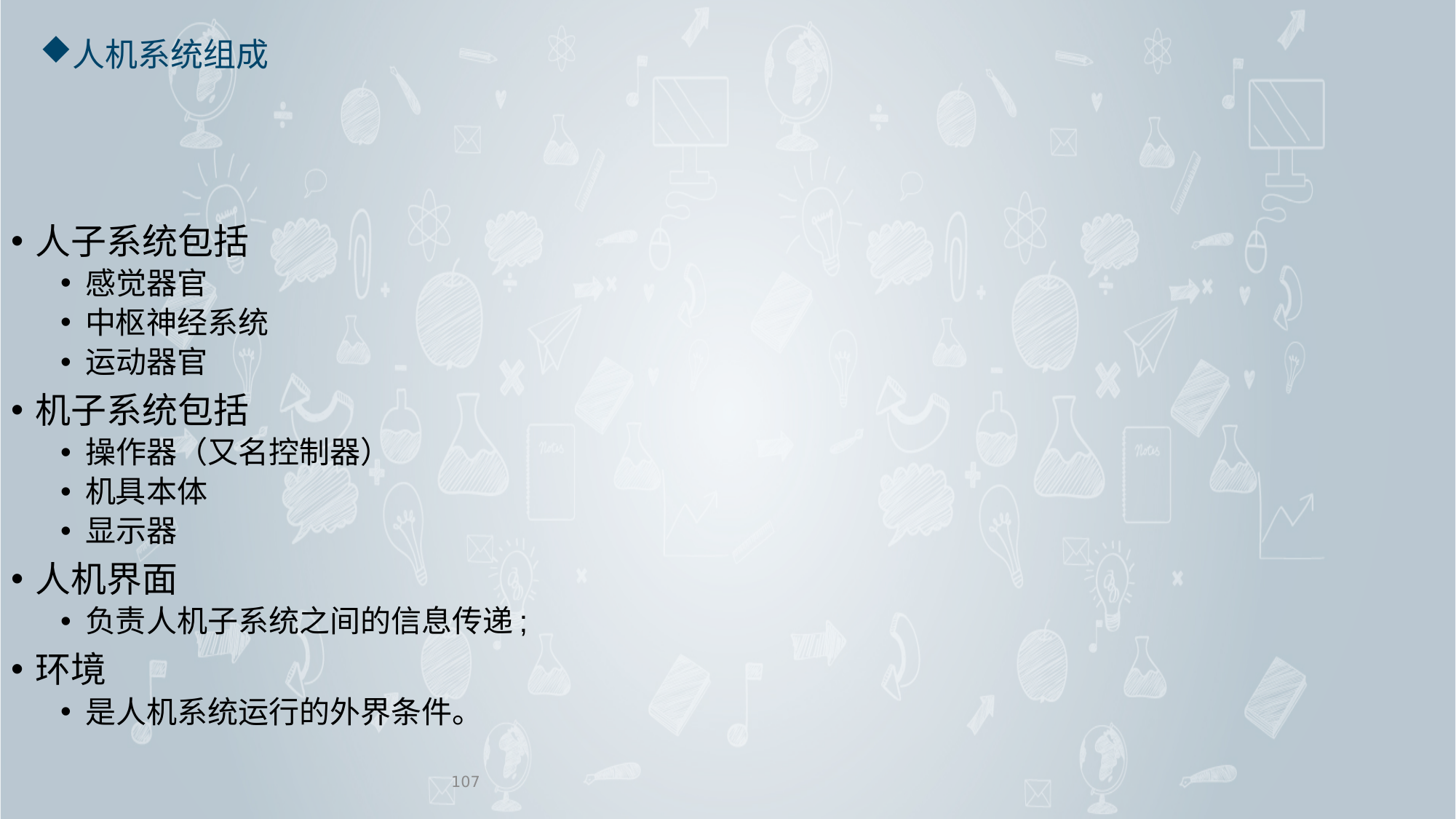

# 人机系统组成
人子系统包括
感觉器官
中枢神经系统
运动器官
机子系统包括
操作器（又名控制器）
机具本体
显示器
人机界面
负责人机子系统之间的信息传递;
环境
是人机系统运行的外界条件。
107